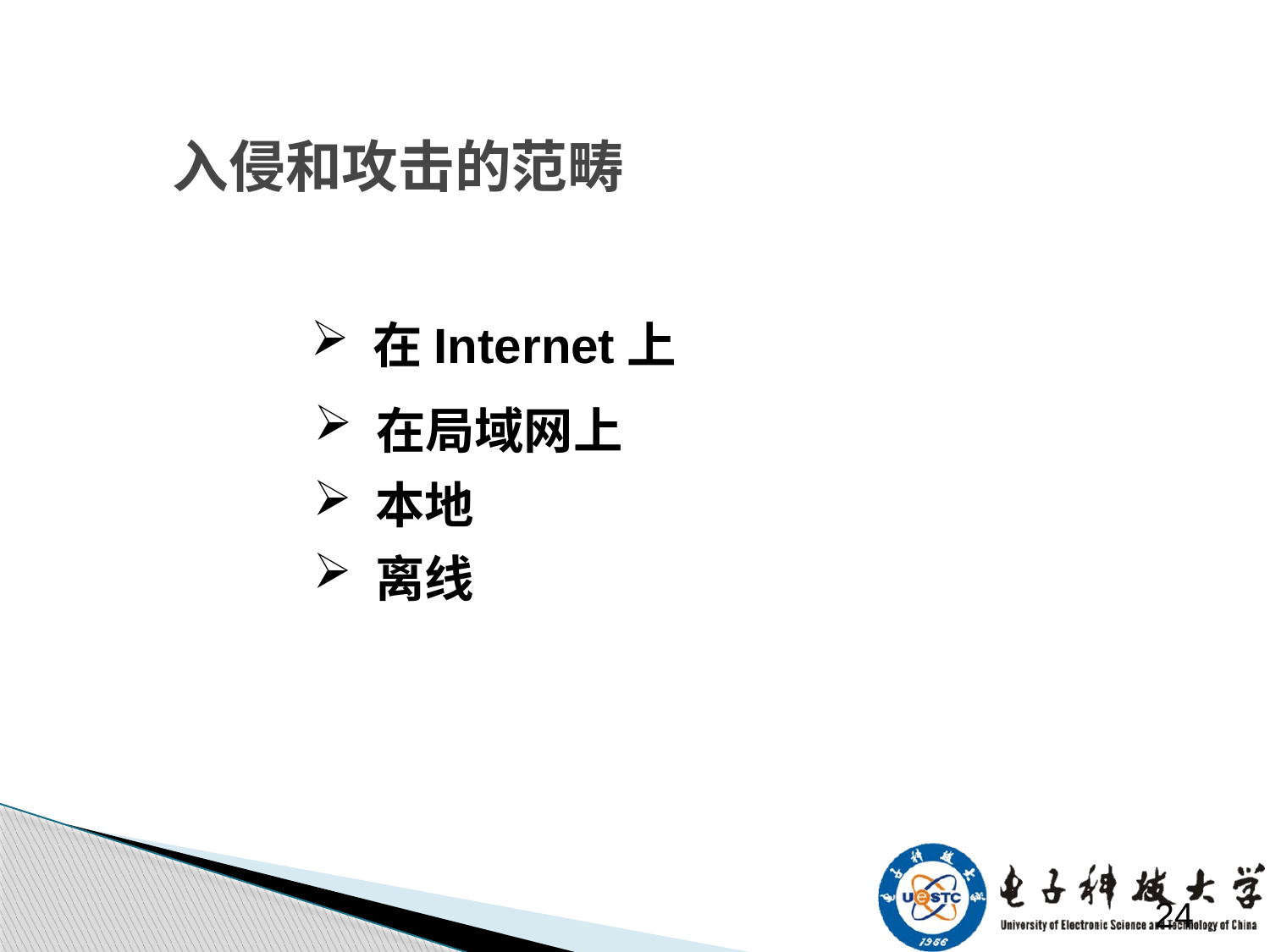

# 入侵和攻击的范畴
 在Internet上
 在局域网上
 本地
 离线
24